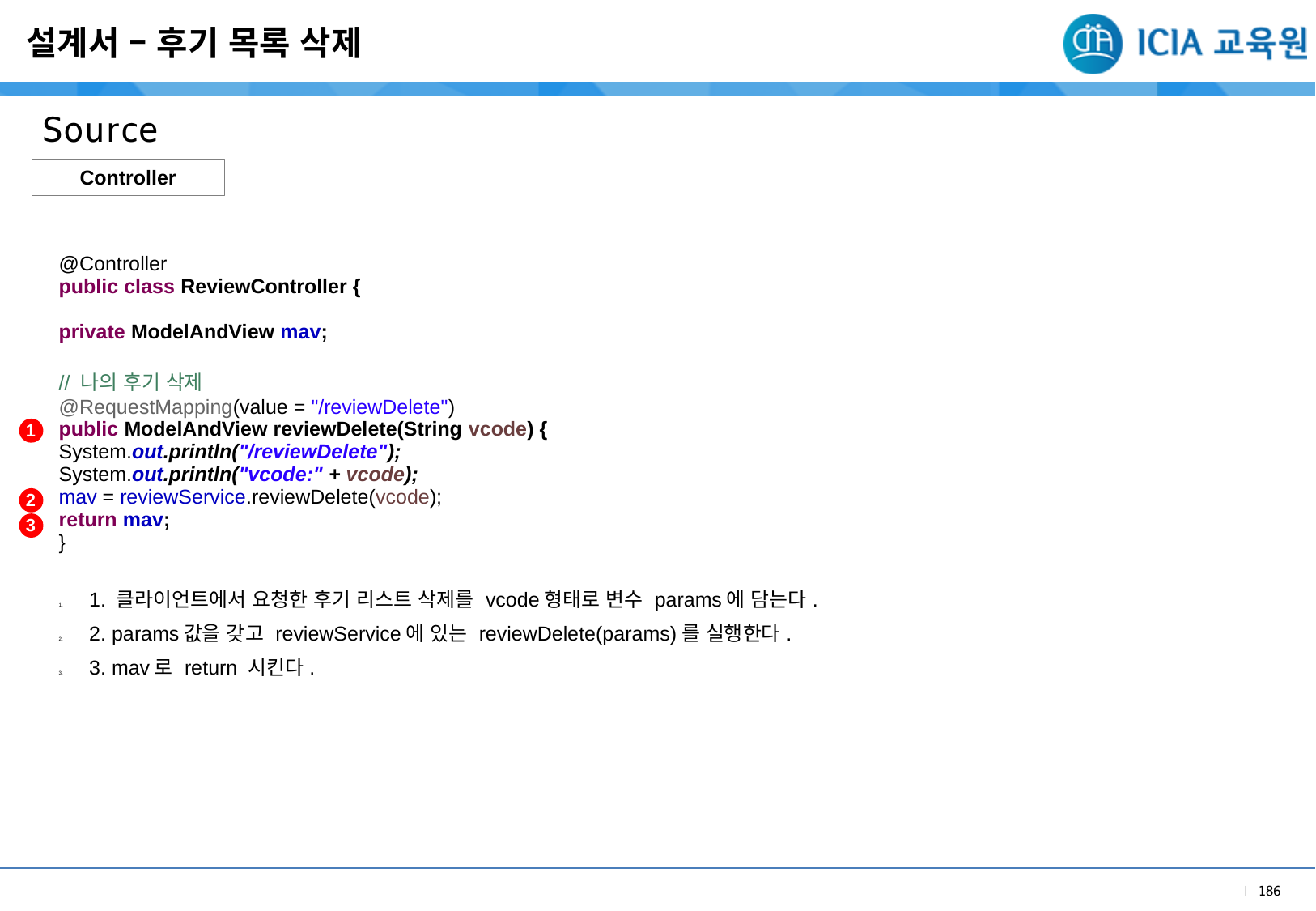

설계서 – 후기 목록 삭제
Source
Controller
| @Controller public class ReviewController { private ModelAndView mav; // 나의 후기 삭제 @RequestMapping(value = "/reviewDelete") public ModelAndView reviewDelete(String vcode) { System.out.println("/reviewDelete"); System.out.println("vcode:" + vcode); mav = reviewService.reviewDelete(vcode); return mav; } |
| --- |
| 1. 클라이언트에서 요청한 후기 리스트 삭제를 vcode형태로 변수 params에 담는다. 2. params값을 갖고 reviewService에 있는 reviewDelete(params)를 실행한다. 3. mav로 return 시킨다. |
1

2

3